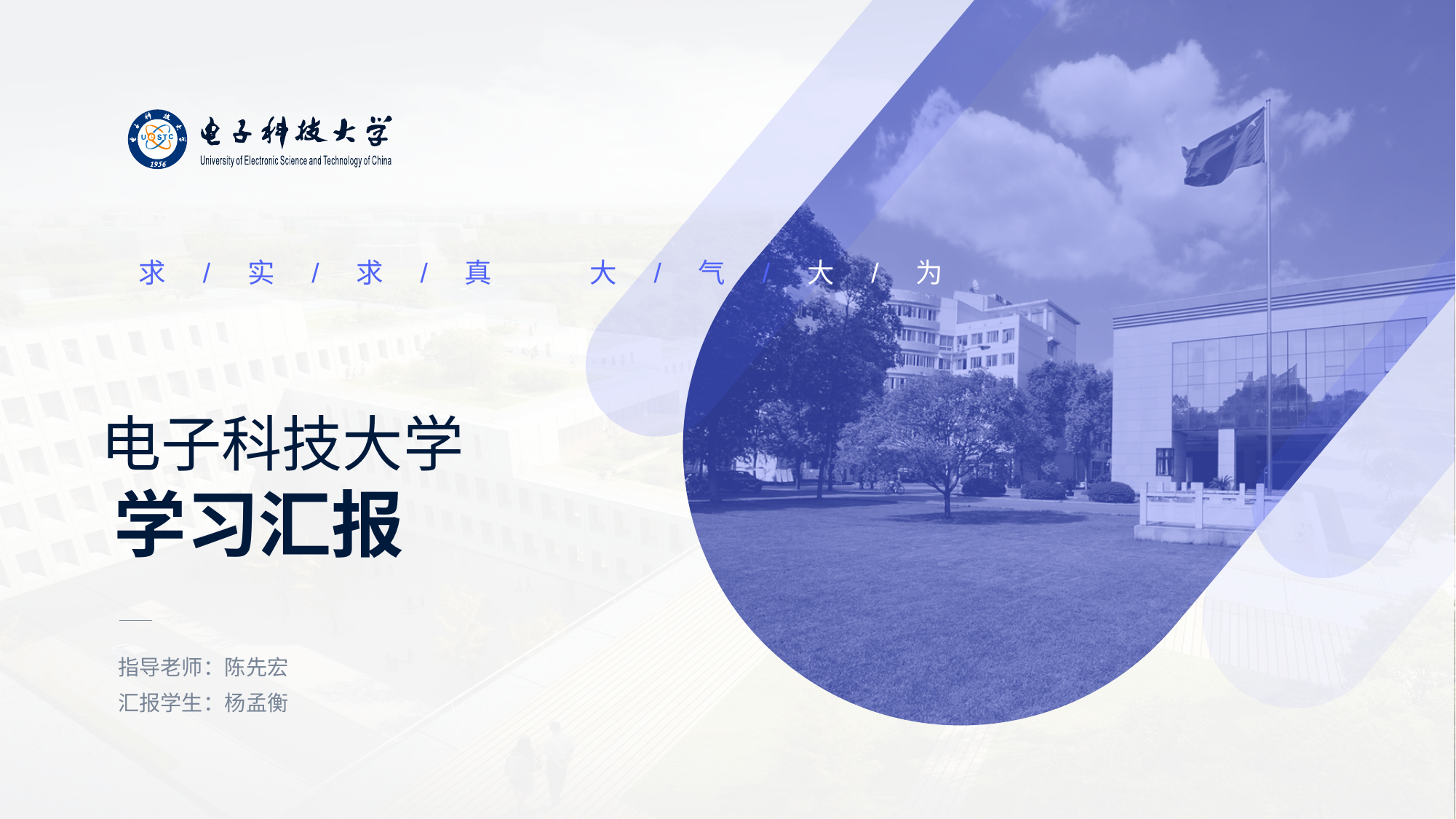

求/实/求/真  大/气/大/为
# 电子科技大学 学习汇报
指导老师 ：陈先宏
汇报学生 ：杨孟衡